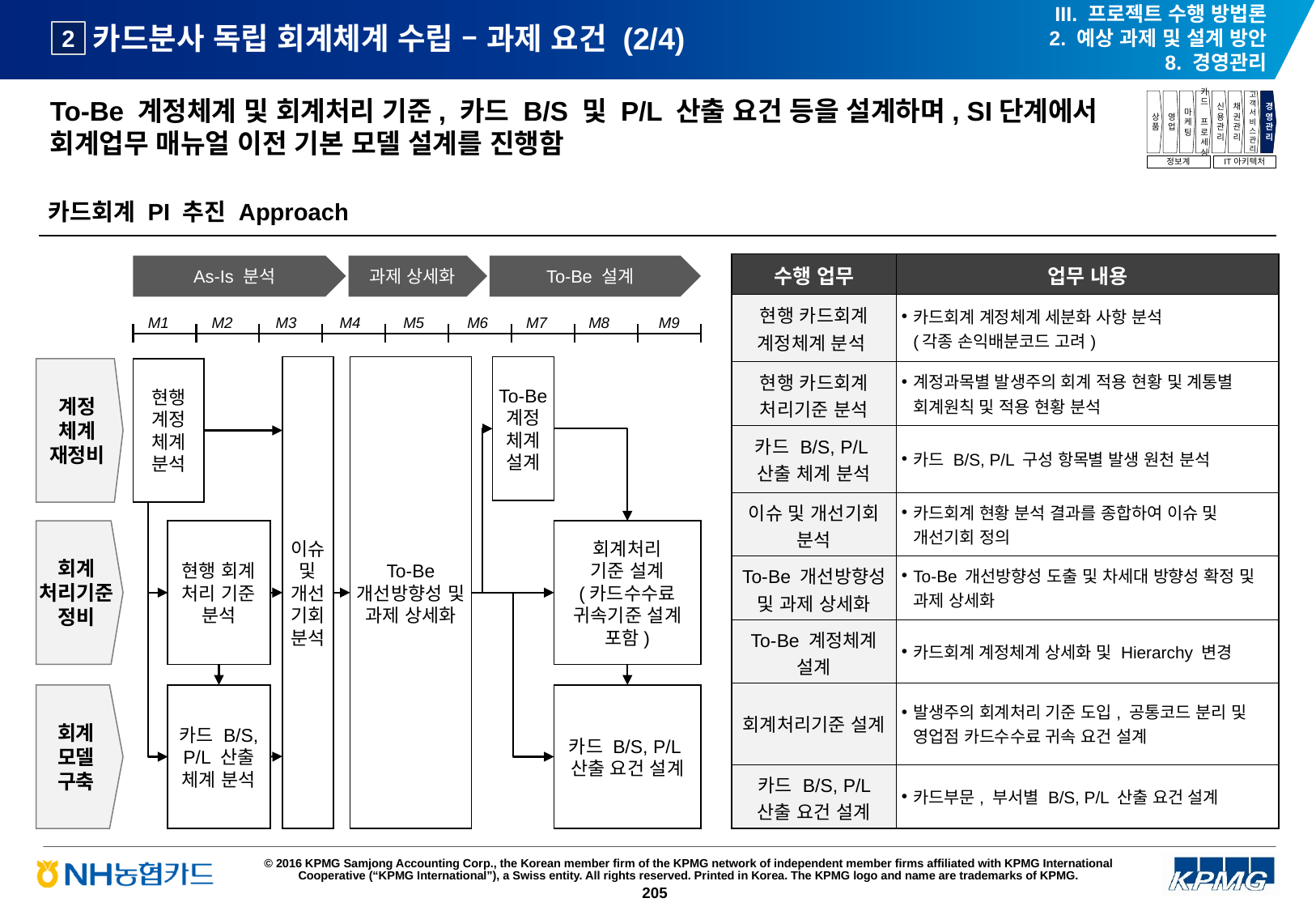

III. 프로젝트 수행 방법론
2. 예상 과제 및 설계 방안
8. 경영관리
# 카드분사 독립 회계체계 수립 – 과제 요건 (2/4)
2
To-Be 계정체계 및 회계처리 기준, 카드 B/S 및 P/L 산출 요건 등을 설계하며, SI단계에서 회계업무 매뉴얼 이전 기본 모델 설계를 진행함
상품
영업
마케팅
카드
프로세싱
신용관리
채권관리
고객서비스관리
경영관리
정보계
IT아키텍처
카드회계 PI 추진 Approach
| 수행 업무 | 업무 내용 |
| --- | --- |
| 현행 카드회계 계정체계 분석 | 카드회계 계정체계 세분화 사항 분석 (각종 손익배분코드 고려) |
| 현행 카드회계 처리기준 분석 | 계정과목별 발생주의 회계 적용 현황 및 계통별 회계원칙 및 적용 현황 분석 |
| 카드 B/S, P/L 산출 체계 분석 | 카드 B/S, P/L 구성 항목별 발생 원천 분석 |
| 이슈 및 개선기회 분석 | 카드회계 현황 분석 결과를 종합하여 이슈 및 개선기회 정의 |
| To-Be 개선방향성 및 과제 상세화 | To-Be 개선방향성 도출 및 차세대 방향성 확정 및 과제 상세화 |
| To-Be 계정체계 설계 | 카드회계 계정체계 상세화 및 Hierarchy 변경 |
| 회계처리기준 설계 | 발생주의 회계처리 기준 도입, 공통코드 분리 및 영업점 카드수수료 귀속 요건 설계 |
| 카드 B/S, P/L 산출 요건 설계 | 카드부문, 부서별 B/S, P/L 산출 요건 설계 |
As-Is 분석
과제 상세화
To-Be 설계
M1
M2
M3
M4
M5
M6
M7
M8
M9
이슈 및 개선
기회 분석
To-Be 개선방향성 및 과제 상세화
To-Be
계정
체계
설계
계정
체계
재정비
회계
처리기준 정비
회계
모델
구축
현행 계정
체계 분석
현행 회계 처리 기준 분석
회계처리
기준 설계
(카드수수료 귀속기준 설계 포함)
카드 B/S, P/L 산출 체계 분석
카드 B/S, P/L
산출 요건 설계